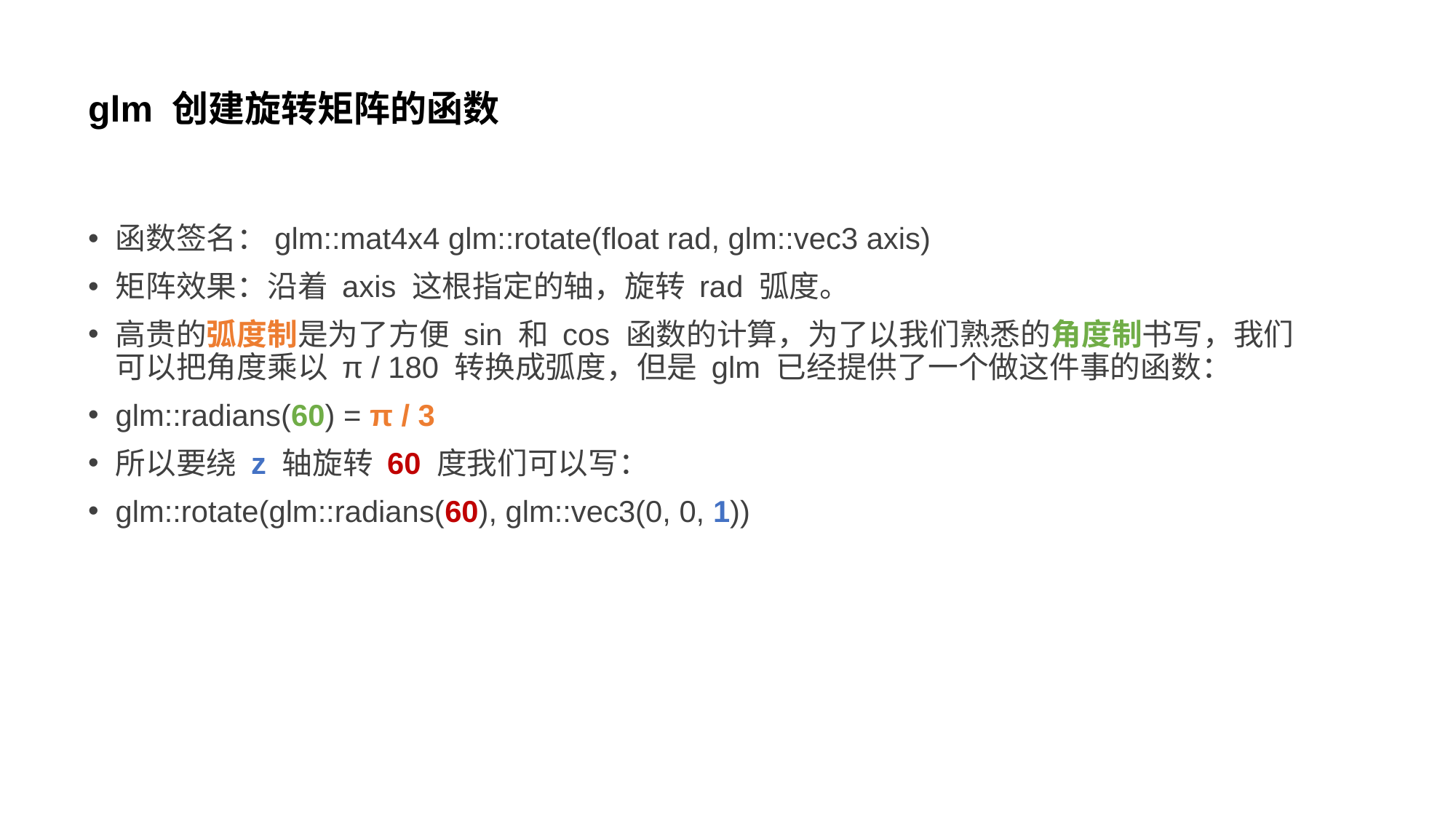

# glm 创建旋转矩阵的函数
函数签名：glm::mat4x4 glm::rotate(float rad, glm::vec3 axis)
矩阵效果：沿着 axis 这根指定的轴，旋转 rad 弧度。
高贵的弧度制是为了方便 sin 和 cos 函数的计算，为了以我们熟悉的角度制书写，我们可以把角度乘以 π / 180 转换成弧度，但是 glm 已经提供了一个做这件事的函数：
glm::radians(60) = π / 3
所以要绕 z 轴旋转 60 度我们可以写：
glm::rotate(glm::radians(60), glm::vec3(0, 0, 1))